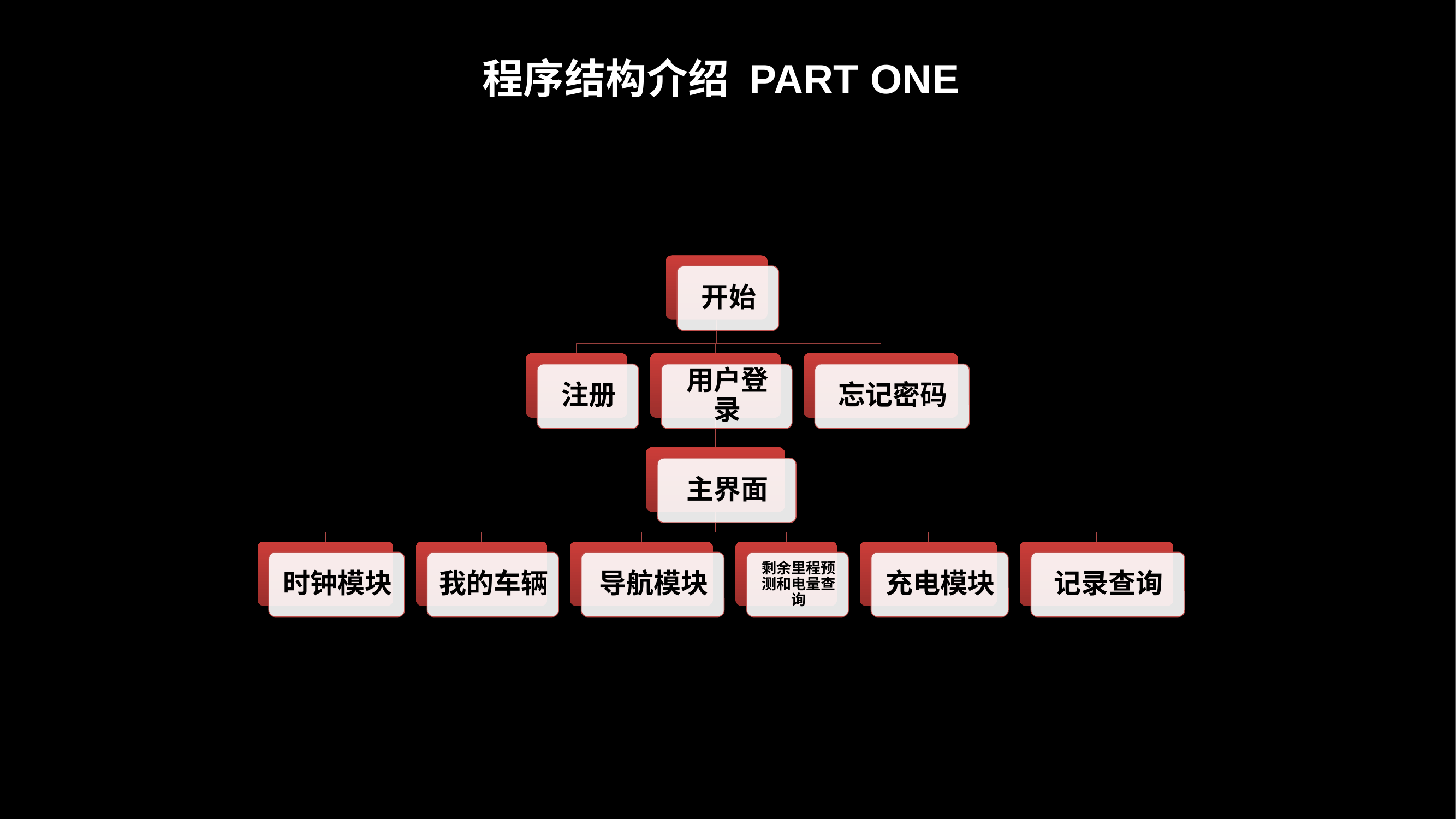

程序结构介绍 PART ONE
开始
注册
用户登录
主界面
时钟模块
我的车辆
导航模块
剩余里程预测和电量查询
充电模块
记录查询
忘记密码